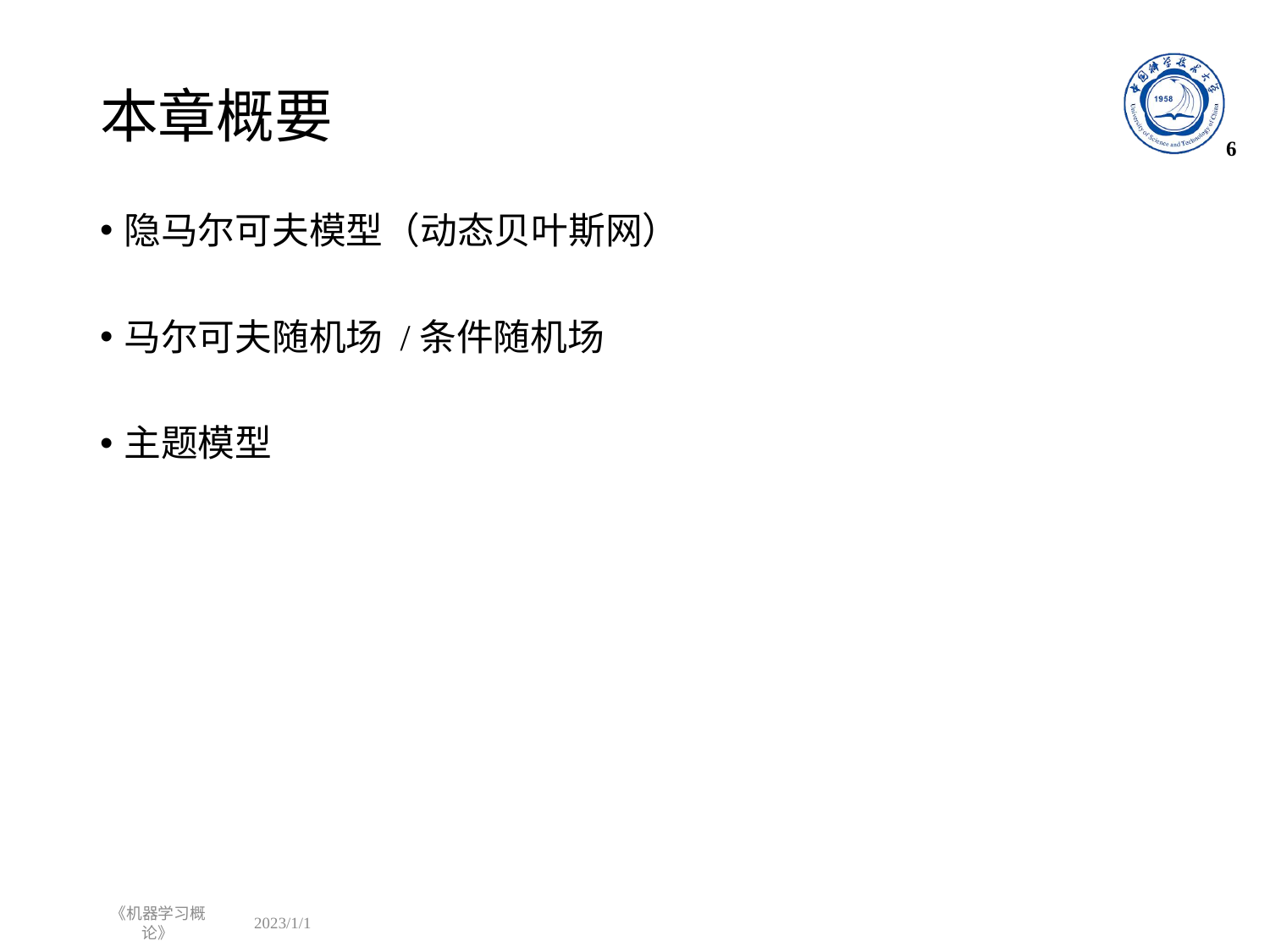

# 本章概要
6
隐马尔可夫模型（动态贝叶斯网）

马尔可夫随机场 /条件随机场

主题模型

《机器学习概论》
2023/1/1